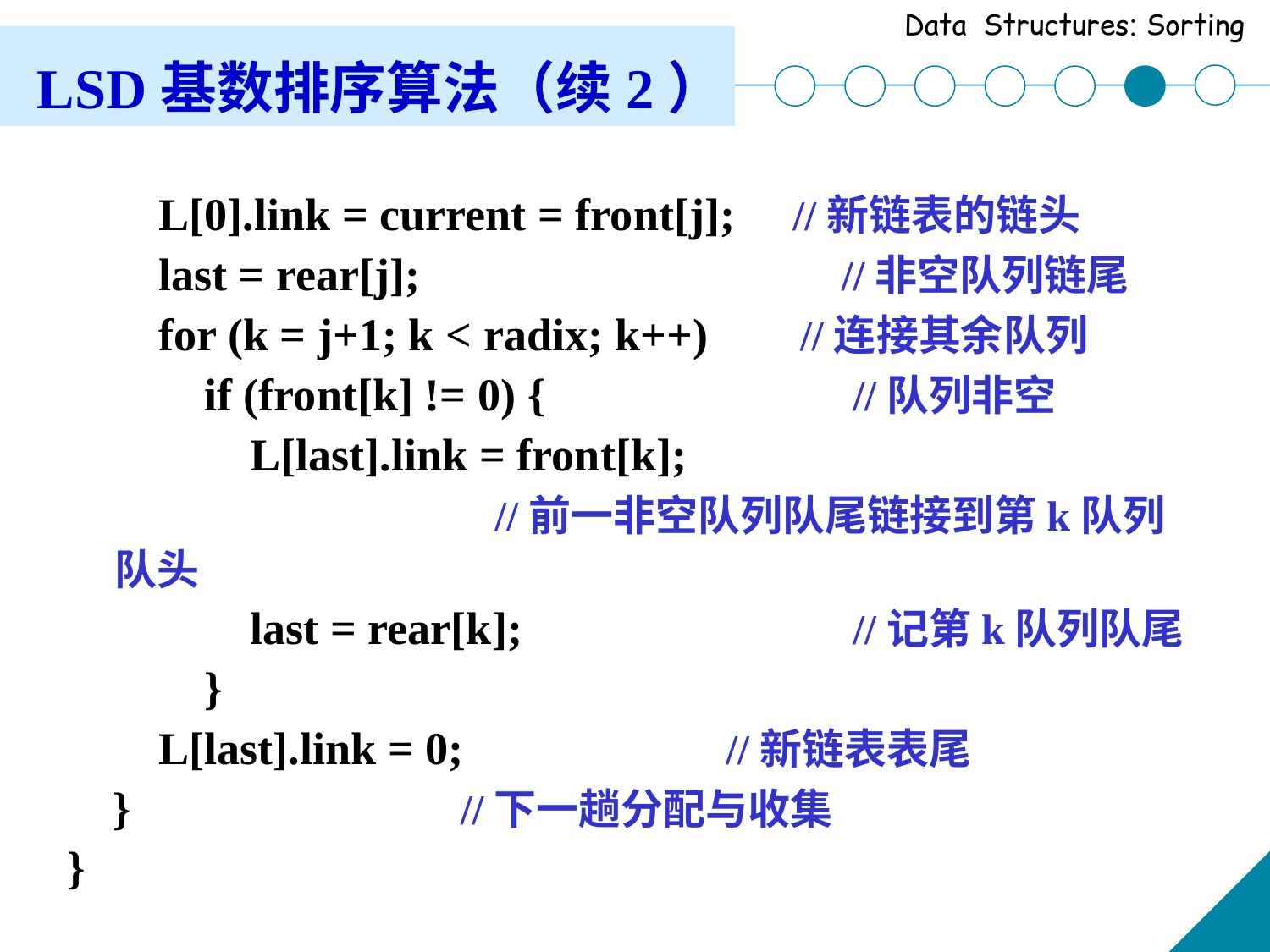

LSD基数排序算法（续2）

        L[0].link = current = front[j];     //新链表的链头
        last = rear[j];			        //非空队列链尾
        for (k = j+1; k < radix; k++)        //连接其余队列
            if (front[k] != 0) {		         //队列非空
                L[last].link = front[k];
			           //前一非空队列队尾链接到第k队列队头
                last = rear[k]; 		         //记第k队列队尾
            }
        L[last].link = 0;		         //新链表表尾
    }		        //下一趟分配与收集
}